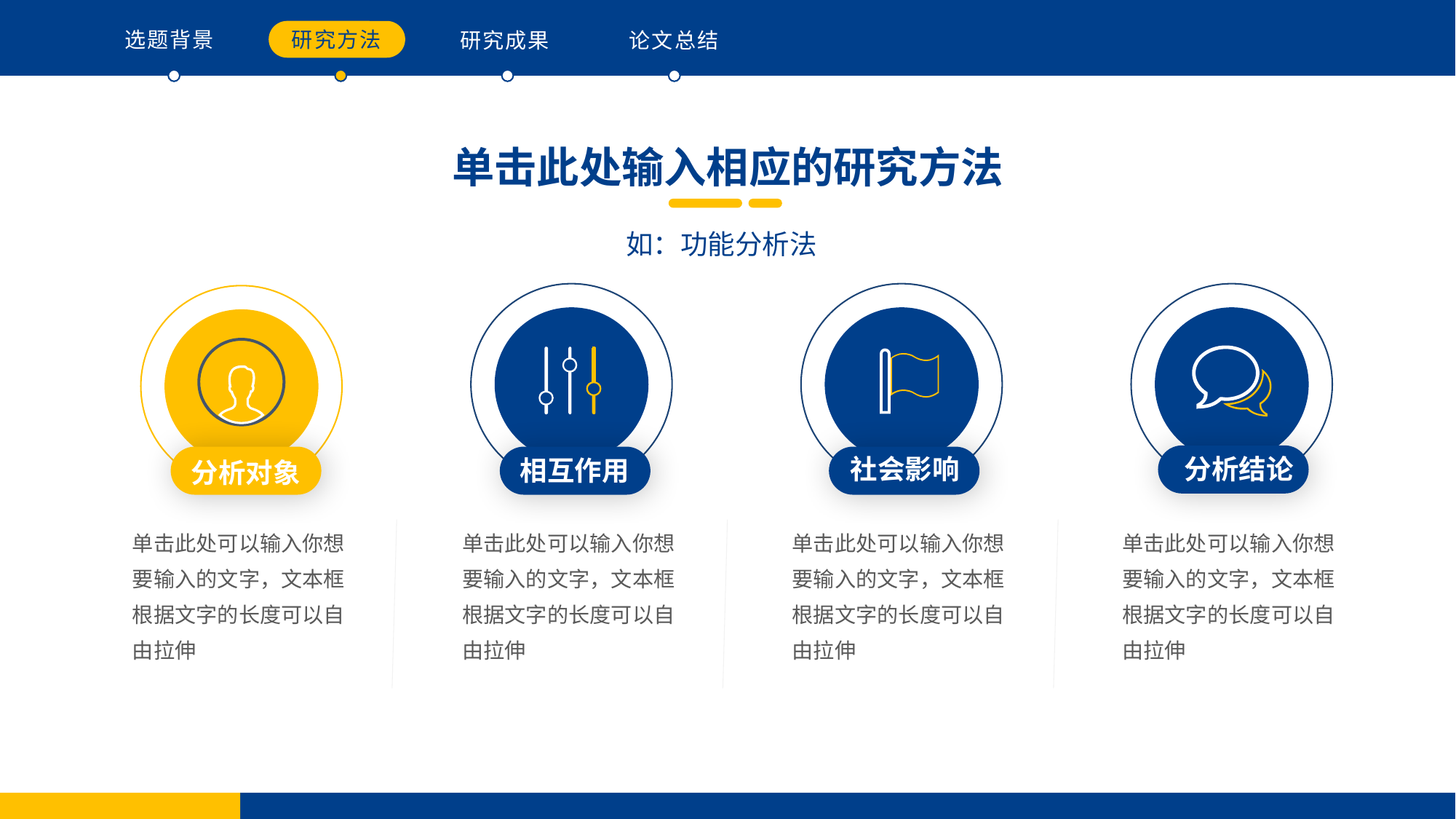

选题背景
研究方法
研究成果
论文总结
单击此处输入相应的研究方法

如：功能分析法

社会影响
分析结论
分析对象
相互作用

单击此处可以输入你想要输入的文字，文本框根据文字的长度可以自由拉伸
单击此处可以输入你想要输入的文字，文本框根据文字的长度可以自由拉伸
单击此处可以输入你想要输入的文字，文本框根据文字的长度可以自由拉伸
单击此处可以输入你想要输入的文字，文本框根据文字的长度可以自由拉伸